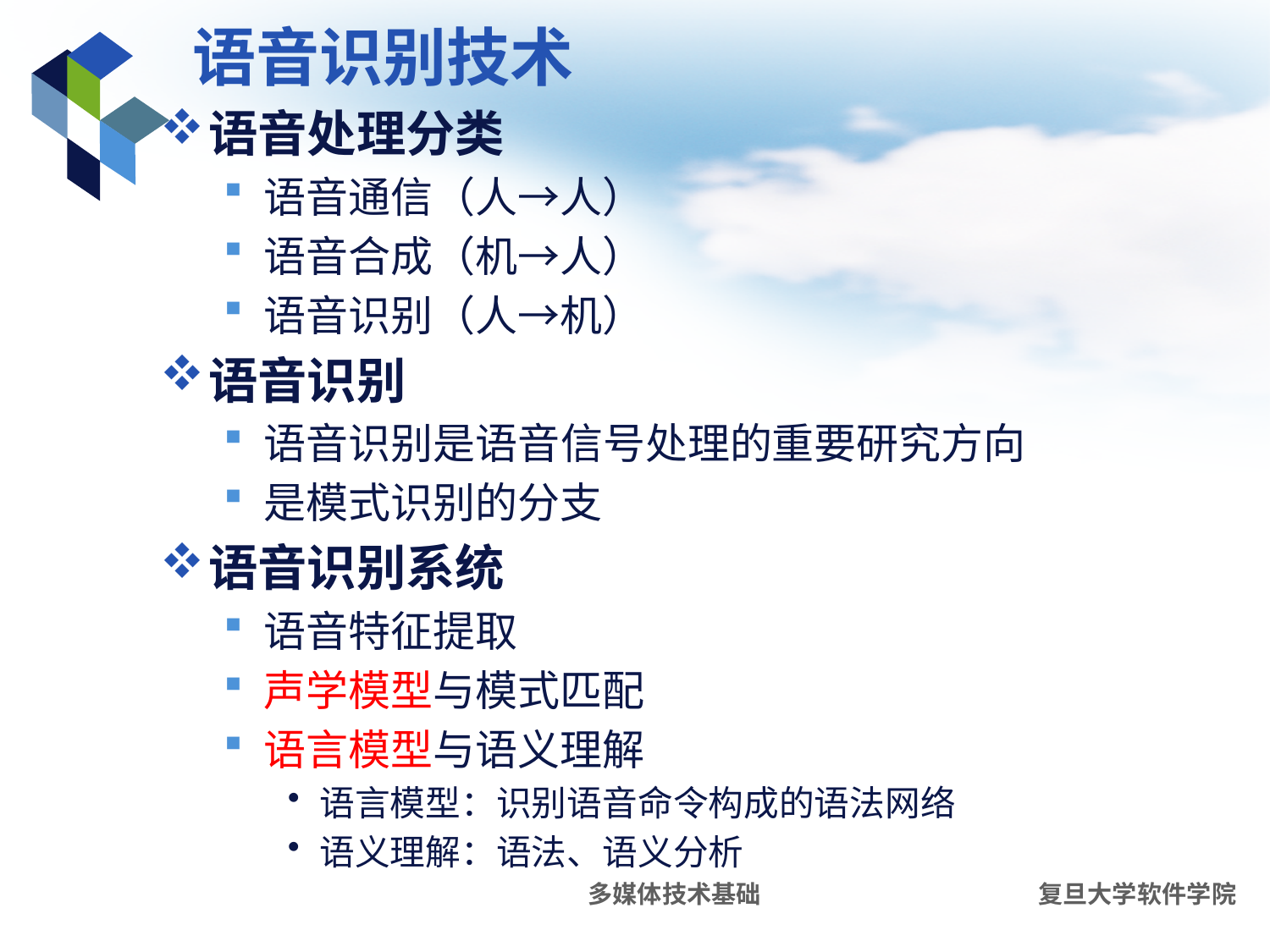

# 语音识别技术
语音处理分类
语音通信（人→人）
语音合成（机→人）
语音识别（人→机）
语音识别
语音识别是语音信号处理的重要研究方向
是模式识别的分支
语音识别系统
语音特征提取
声学模型与模式匹配
语言模型与语义理解
语言模型：识别语音命令构成的语法网络
语义理解：语法、语义分析
多媒体技术基础